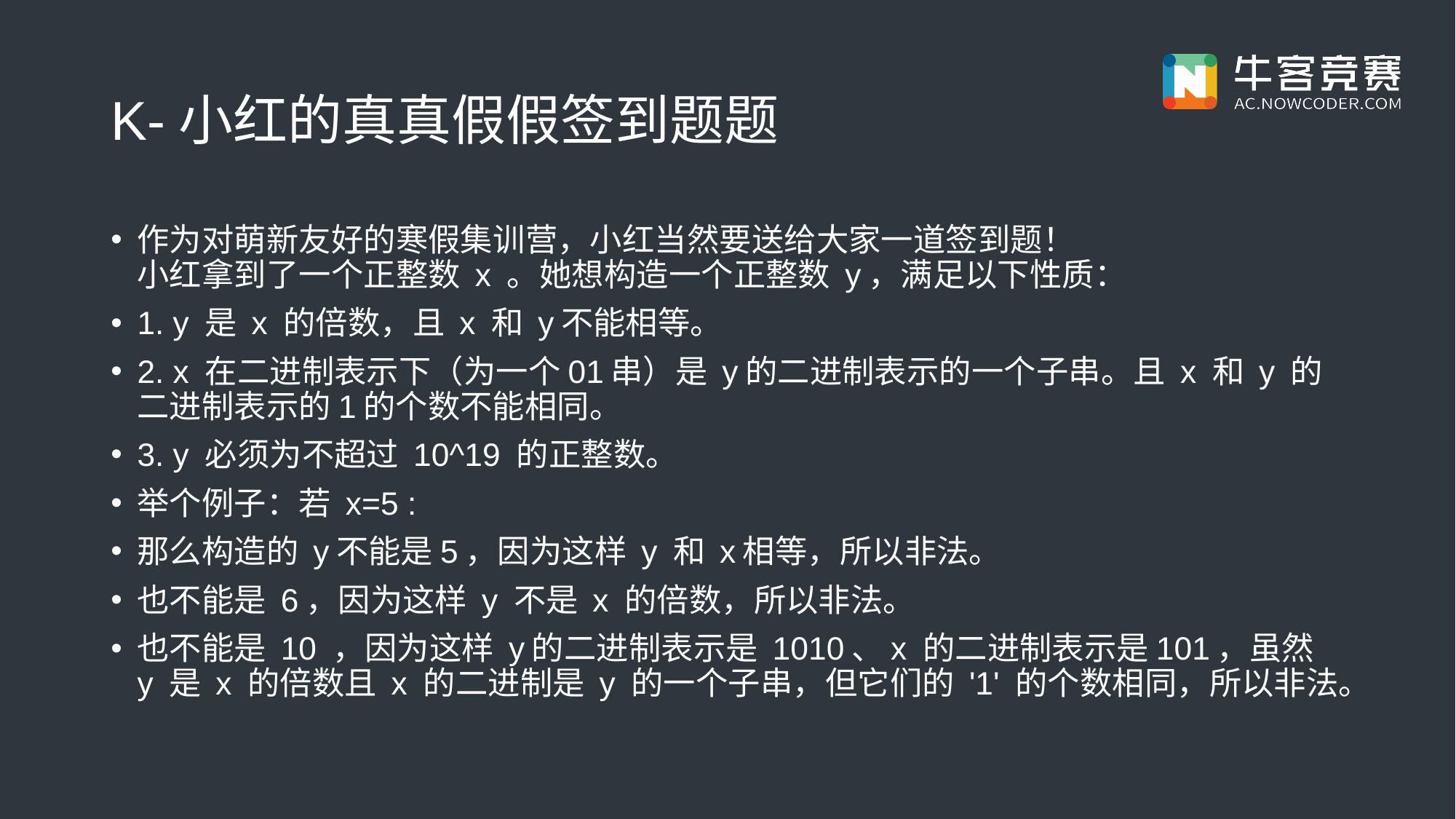

# K-小红的真真假假签到题题
作为对萌新友好的寒假集训营，小红当然要送给大家一道签到题！
小红拿到了一个正整数 x 。她想构造一个正整数 y，满足以下性质：
1. y 是 x 的倍数，且 x 和 y不能相等。
2. x 在二进制表示下（为一个01串）是 y的二进制表示的一个子串。且 x 和 y 的二进制表示的1的个数不能相同。
3. y 必须为不超过 10^19 的正整数。
举个例子：若 x=5 :
那么构造的 y不能是5，因为这样 y 和 x相等，所以非法。
也不能是 6，因为这样 y 不是 x 的倍数，所以非法。
也不能是 10 ，因为这样 y的二进制表示是 1010、x 的二进制表示是101，虽然 y 是 x 的倍数且 x 的二进制是 y 的一个子串，但它们的 '1' 的个数相同，所以非法。